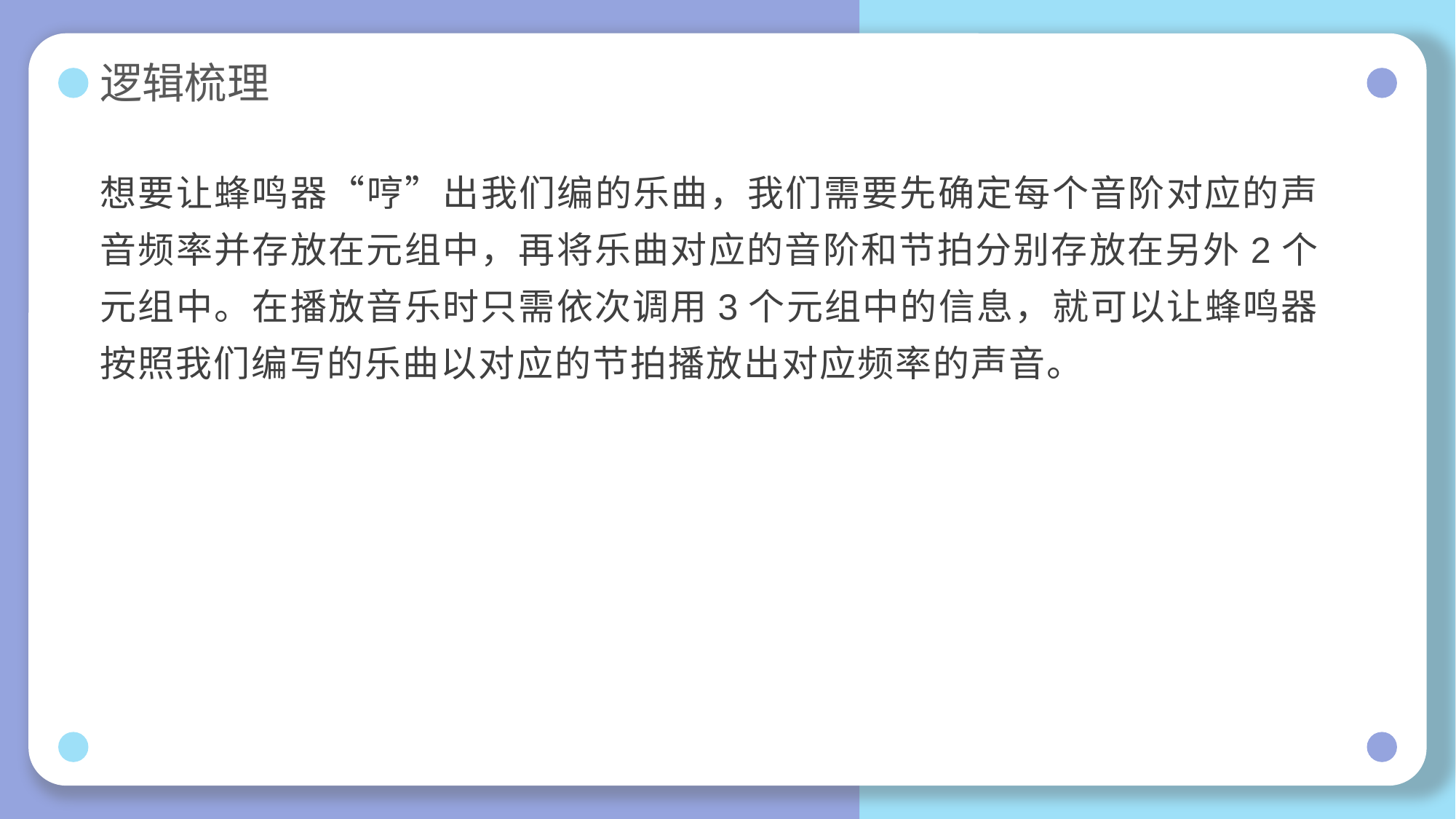

# 逻辑梳理
想要让蜂鸣器“哼”出我们编的乐曲，我们需要先确定每个音阶对应的声音频率并存放在元组中，再将乐曲对应的音阶和节拍分别存放在另外2个元组中。在播放音乐时只需依次调用3个元组中的信息，就可以让蜂鸣器按照我们编写的乐曲以对应的节拍播放出对应频率的声音。